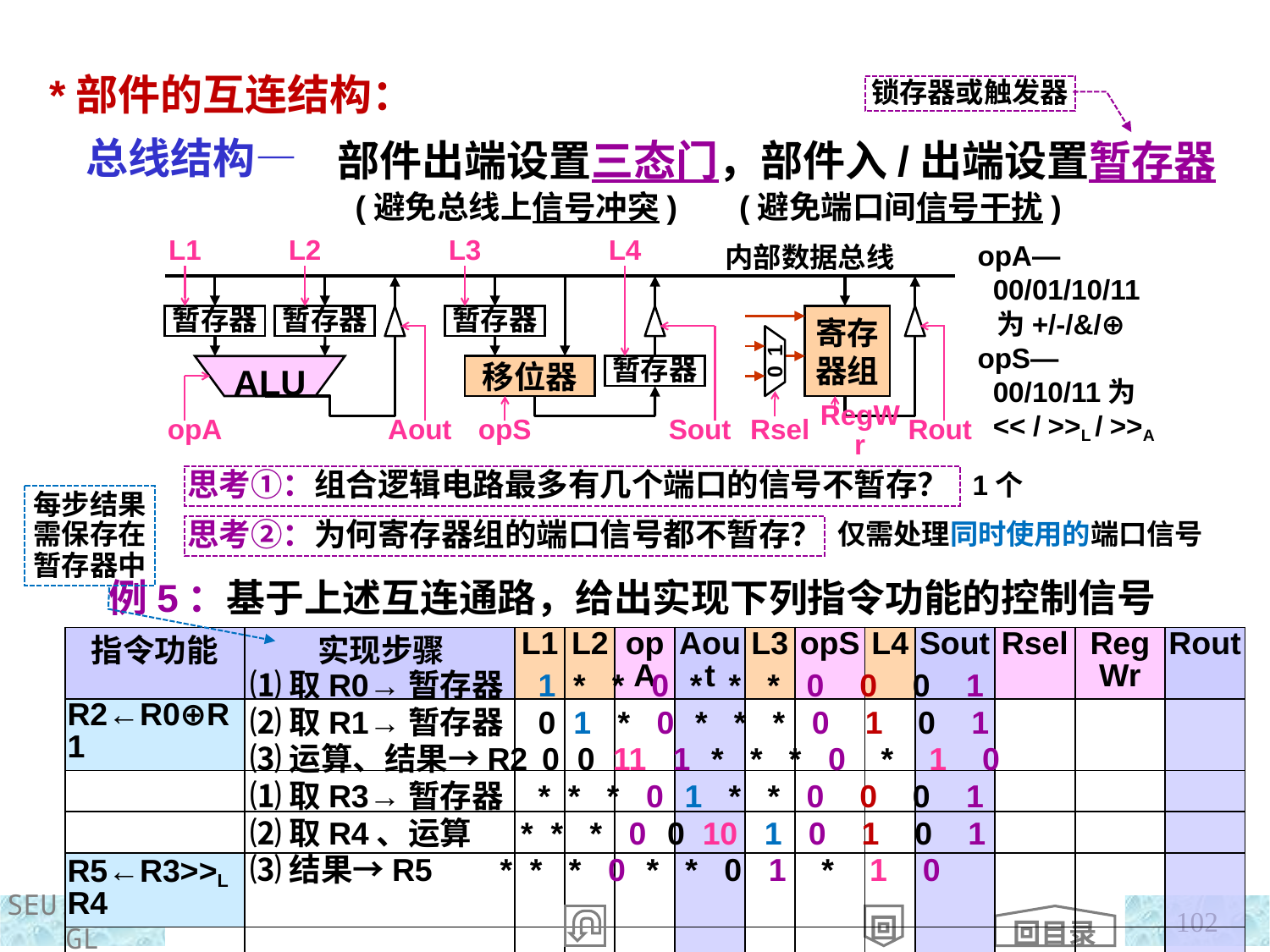

*部件的互连结构：
    总线结构—
锁存器或触发器
部件出端设置三态门，部件入/出端设置暂存器
  (避免总线上信号冲突)       (避免端口间信号干扰)
L1
L2
L3
L4
opA—
  00/01/10/11
  为+/-/&/⊕
opS—
  00/10/11为
  << / >>L / >>A
内部数据总线
寄存
器组
暂存器
暂存器

暂存器

0  1
ALU
移位器
暂存器
opA
Aout
opS
Rsel
Rout
Sout
RegWr
思考①：组合逻辑电路最多有几个端口的信号不暂存？
1个
每步结果需保存在暂存器中
思考②：为何寄存器组的端口信号都不暂存？
仅需处理同时使用的端口信号
       例5：基于上述互连通路，给出实现下列指令功能的控制信号
| 指令功能 | 实现步骤 | L1 | L2 | opA | Aout | L3 | opS | L4 | Sout | Rsel | RegWr | Rout |
| --- | --- | --- | --- | --- | --- | --- | --- | --- | --- | --- | --- | --- |
| R2←R0⊕R1 |  |  |  |  |  |  |  |  |  |  |  |  |
|  |  |  |  |  |  |  |  |  |  |  |  |  |
|  |  |  |  |  |  |  |  |  |  |  |  |  |
| R5←R3>>LR4 |  |  |  |  |  |  |  |  |  |  |  |  |
|  |  |  |  |  |  |  |  |  |  |  |  |  |
|  |  |  |  |  |  |  |  |  |  |  |  |  |
⑴取R0→暂存器   1  *   *   0   *   *   *   0    0    0    1
⑵取R1→暂存器   0  1   *   0   *   *   *   0    1    0    1
⑶运算、结果→R2 0  0  11   1   *   *   *   0    *    1    0
⑴取R3→暂存器   *  *   *   0   1   *   *   0    0    0    1
⑵取R4、运算     *  *   *   0   0  10   1   0    1    0    1
⑶结果→R5       *  *   *   0   *   *   0   1    *    1    0
回目录
102

回